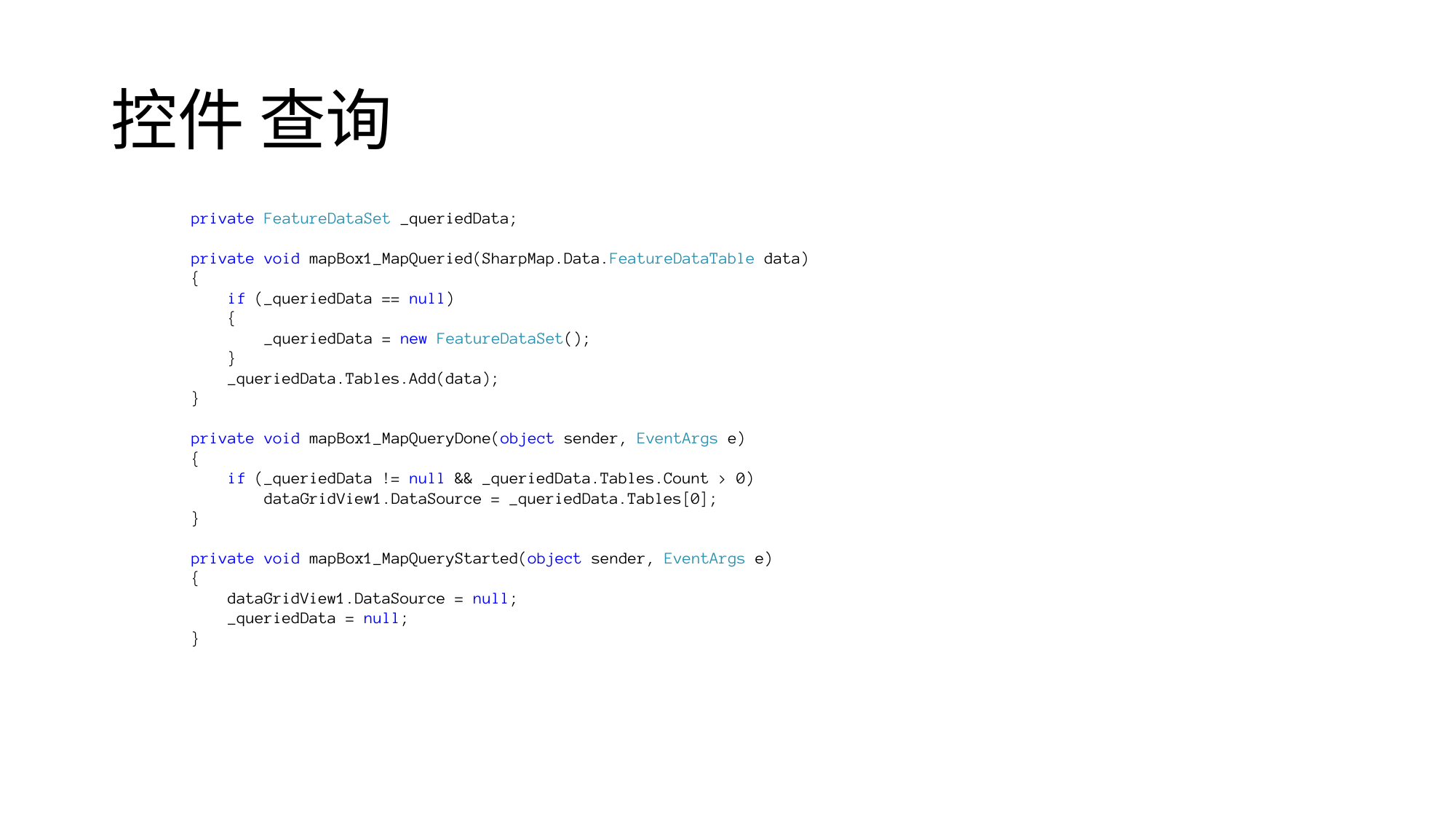

# 控件 查询
        private FeatureDataSet _queriedData;

        private void mapBox1_MapQueried(SharpMap.Data.FeatureDataTable data)
        {
            if (_queriedData == null)
            {
                _queriedData = new FeatureDataSet();
            }
            _queriedData.Tables.Add(data);
        }

        private void mapBox1_MapQueryDone(object sender, EventArgs e)
        {
            if (_queriedData != null && _queriedData.Tables.Count > 0)
                dataGridView1.DataSource = _queriedData.Tables[0];
        }

        private void mapBox1_MapQueryStarted(object sender, EventArgs e)
        {
            dataGridView1.DataSource = null;
            _queriedData = null;
        }